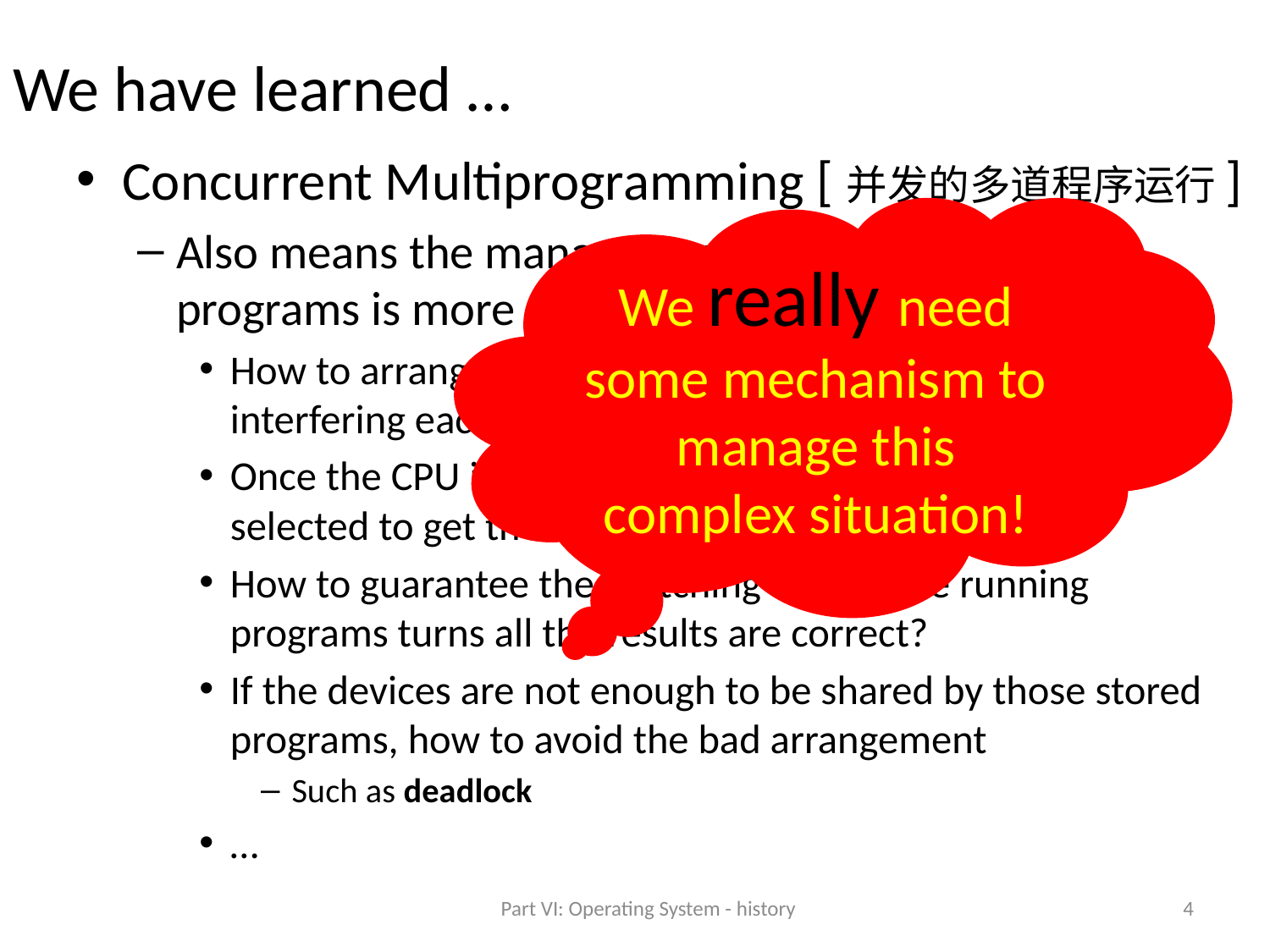

# We have learned …
Concurrent Multiprogramming [并发的多道程序运行]
Also means the management of running those programs is more complicated [没有免费的午餐]
How to arrange those programs in the memory without interfering each other?
Once the CPU is idle, which stored program should be selected to get the authority of CPU?
How to guarantee the switching among the running programs turns all the results are correct?
If the devices are not enough to be shared by those stored programs, how to avoid the bad arrangement
Such as deadlock
…
We really need some mechanism to manage this complex situation!
Part VI: Operating System - history
4